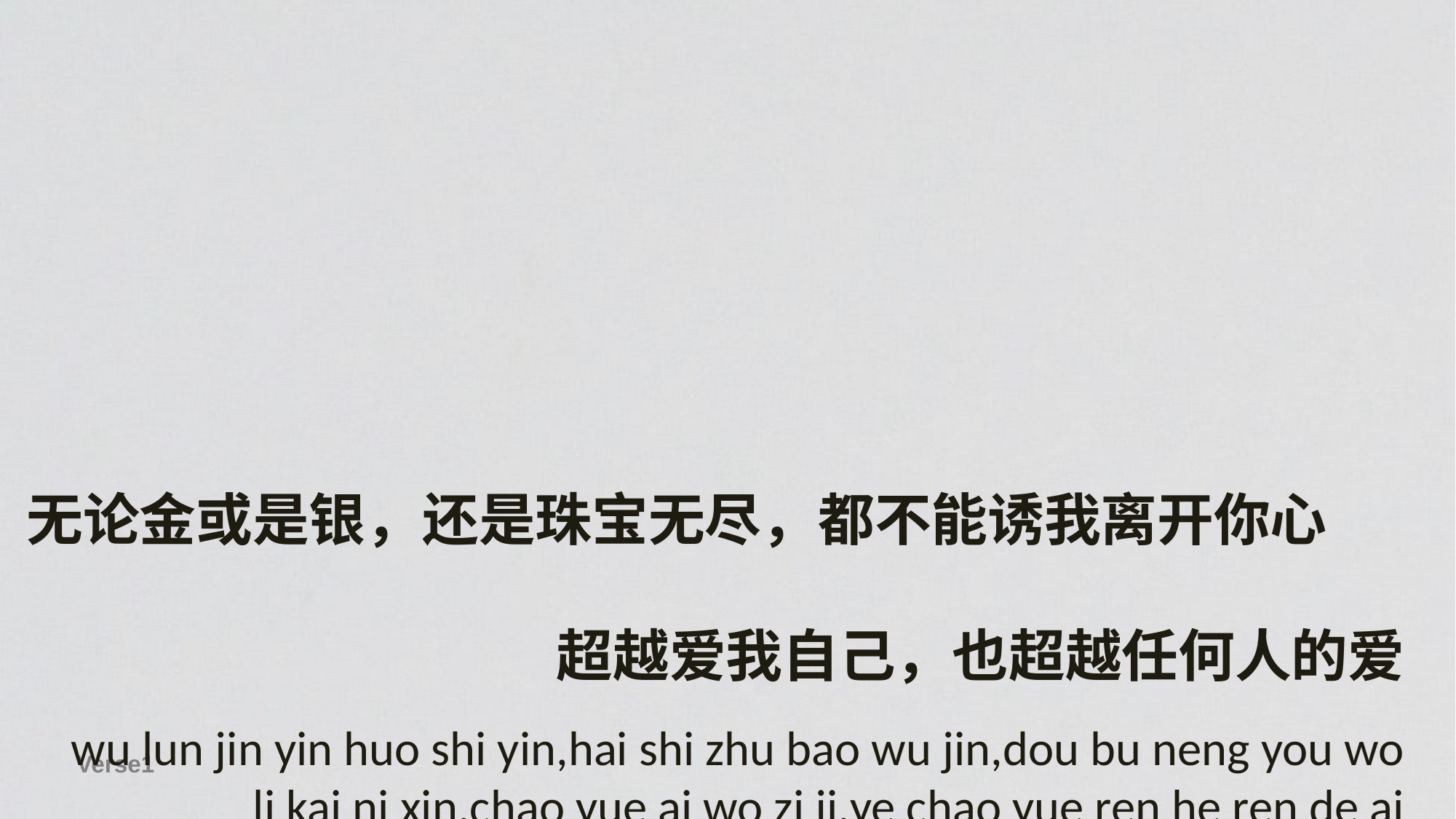

无论金或是银，还是珠宝无尽，都不能诱我离开你心
超越爱我自己，也超越任何人的爱

wu lun jin yin huo shi yin,hai shi zhu bao wu jin,dou bu neng you wo
li kai ni xin,chao yue ai wo zi ji,ye chao yue ren he ren de ai

Verse1